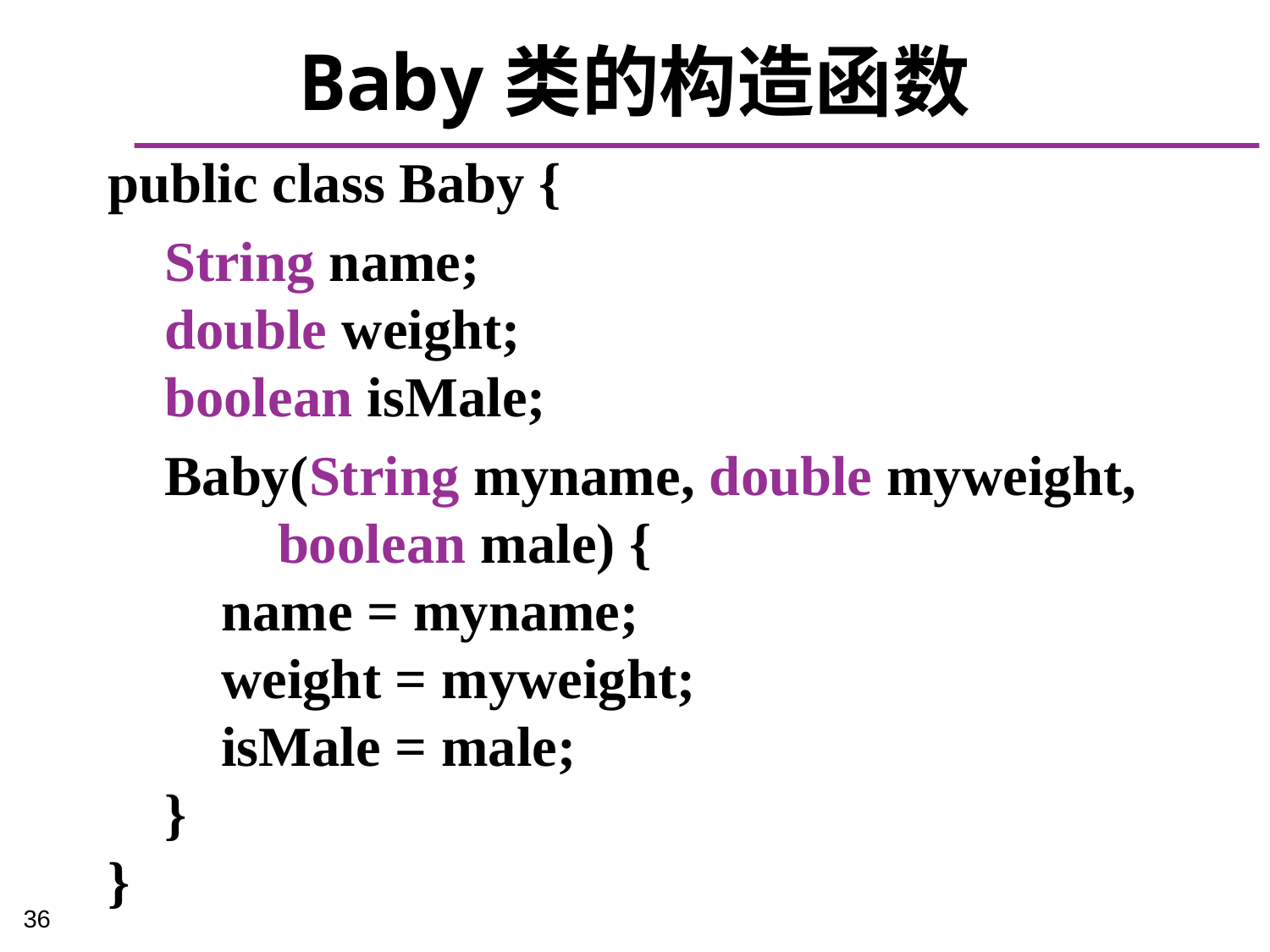

# Baby类的构造函数
public class Baby {
    String name;
    double weight;
    boolean isMale;
    Baby(String myname, double myweight,
            boolean male) {
        name = myname;
        weight = myweight;
        isMale = male;
    }
}
36